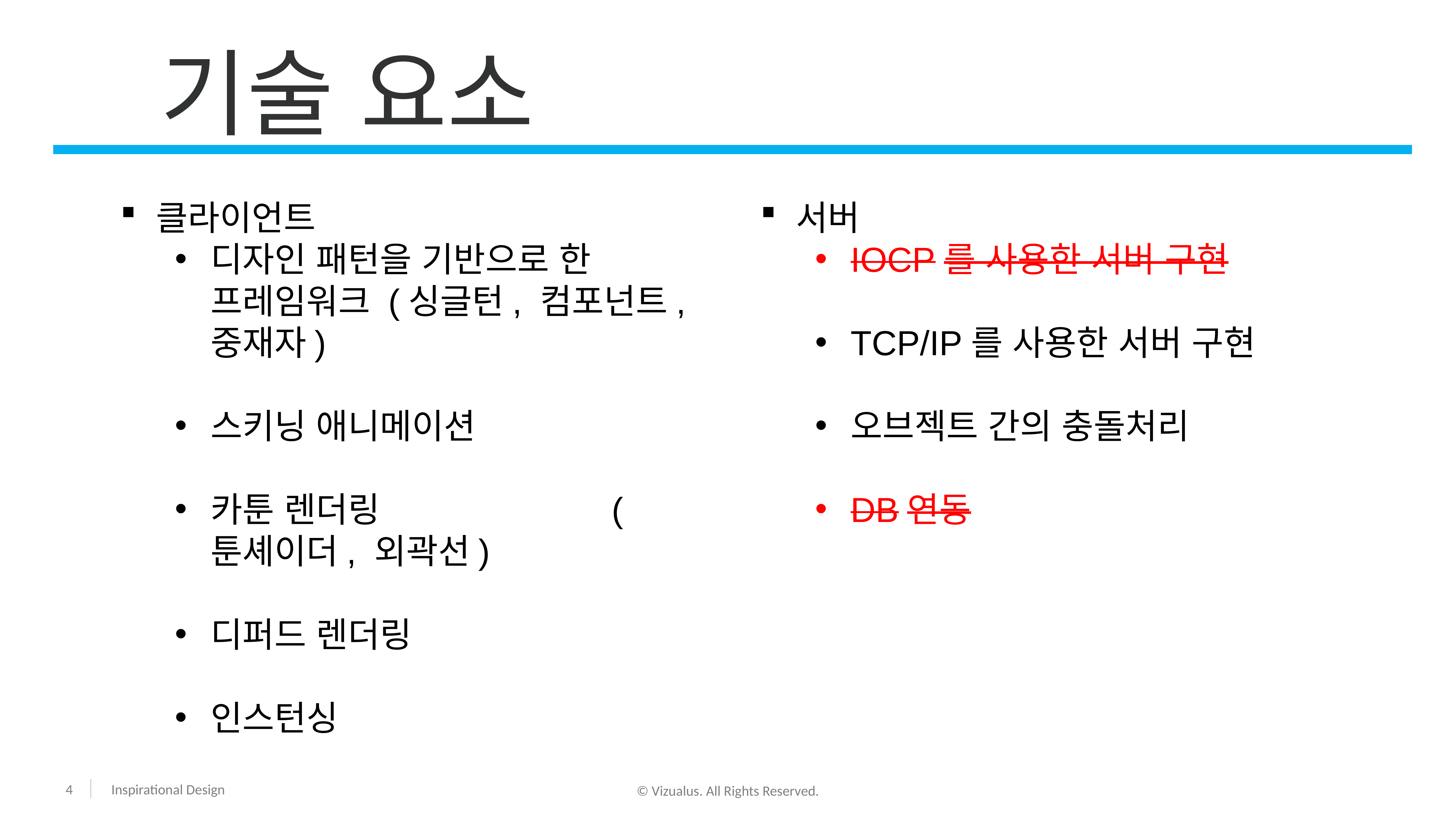

기술 요소

클라이언트
디자인 패턴을 기반으로 한 프레임워크 (싱글턴, 컴포넌트, 중재자)

스키닝 애니메이션

카툰 렌더링                       (툰셰이더, 외곽선)

디퍼드 렌더링

인스턴싱
서버
IOCP를 사용한 서버 구현

TCP/IP를 사용한 서버 구현

오브젝트 간의 충돌처리

DB연동
4
© Vizualus. All Rights Reserved.